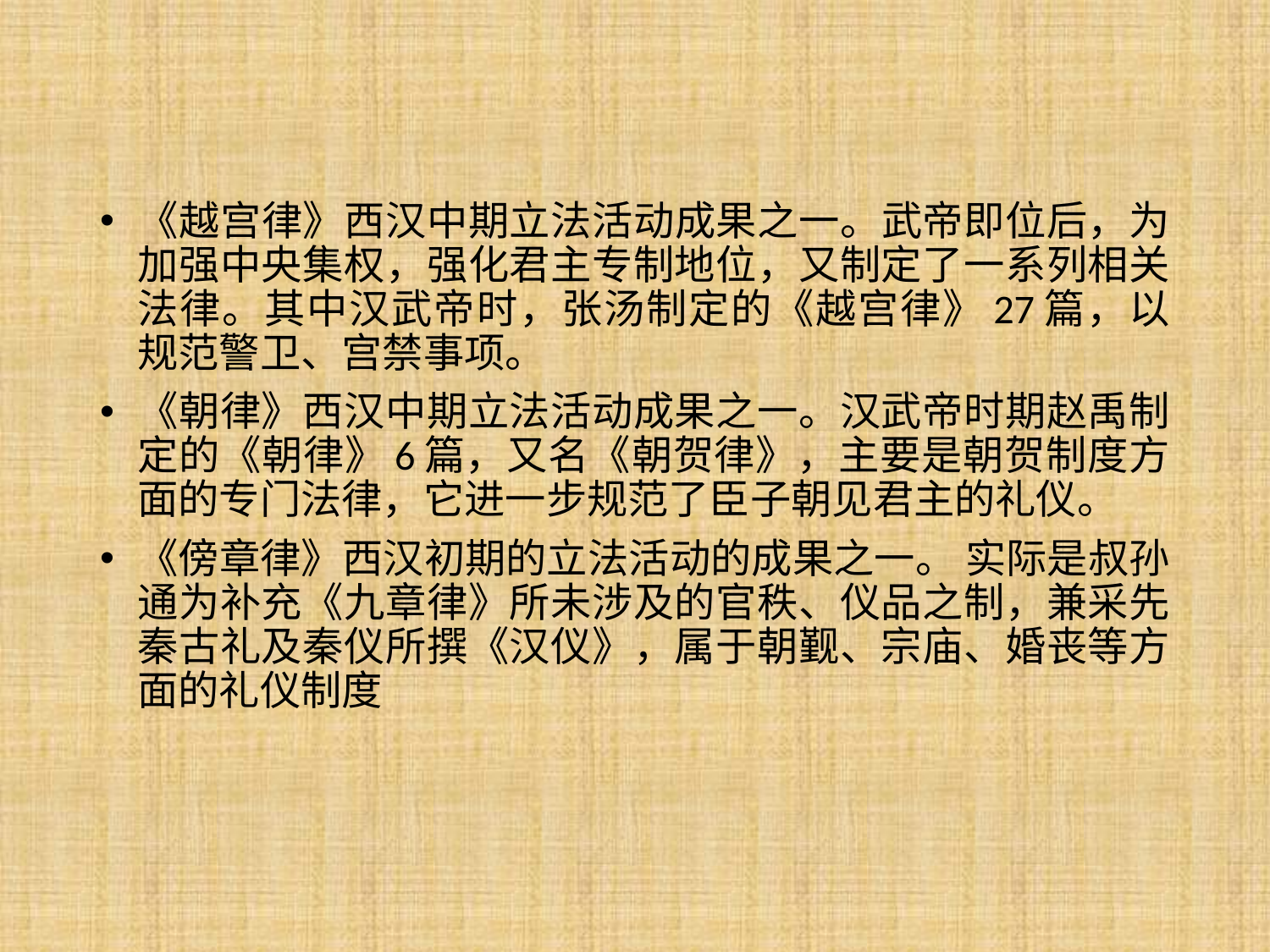

《越宫律》西汉中期立法活动成果之一。武帝即位后，为加强中央集权，强化君主专制地位，又制定了一系列相关法律。其中汉武帝时，张汤制定的《越宫律》27篇，以规范警卫、宫禁事项。
《朝律》西汉中期立法活动成果之一。汉武帝时期赵禹制定的《朝律》6篇，又名《朝贺律》，主要是朝贺制度方面的专门法律，它进一步规范了臣子朝见君主的礼仪。
《傍章律》西汉初期的立法活动的成果之一。 实际是叔孙通为补充《九章律》所未涉及的官秩、仪品之制，兼采先秦古礼及秦仪所撰《汉仪》，属于朝觐、宗庙、婚丧等方面的礼仪制度